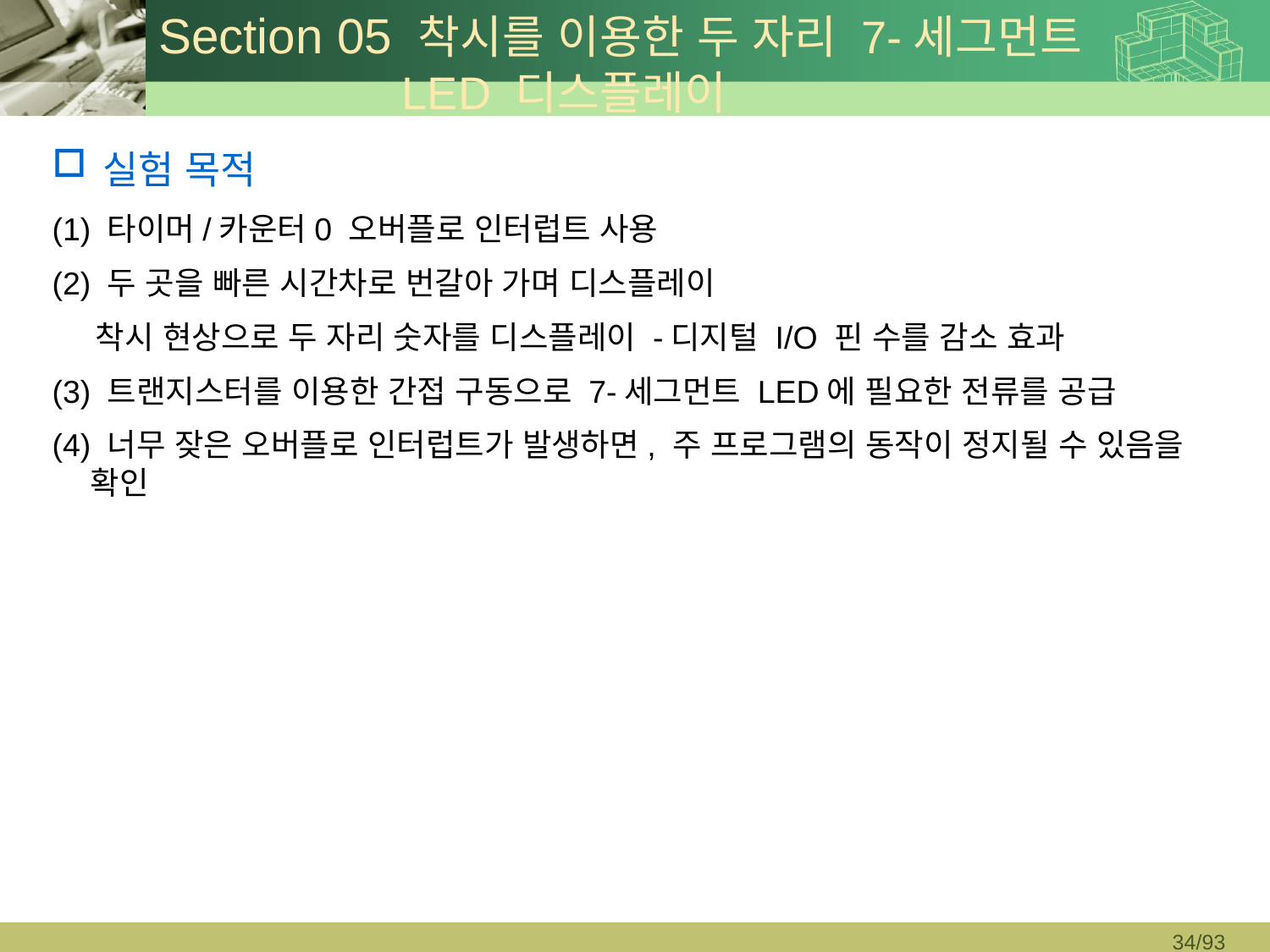

# Section 05 착시를 이용한 두 자리 7-세그먼트 LED 디스플레이
실험 목적
(1) 타이머/카운터0 오버플로 인터럽트 사용
(2) 두 곳을 빠른 시간차로 번갈아 가며 디스플레이
    착시 현상으로 두 자리 숫자를 디스플레이 -디지털 I/O 핀 수를 감소 효과
(3) 트랜지스터를 이용한 간접 구동으로 7-세그먼트 LED에 필요한 전류를 공급
(4) 너무 잦은 오버플로 인터럽트가 발생하면, 주 프로그램의 동작이 정지될 수 있음을 확인